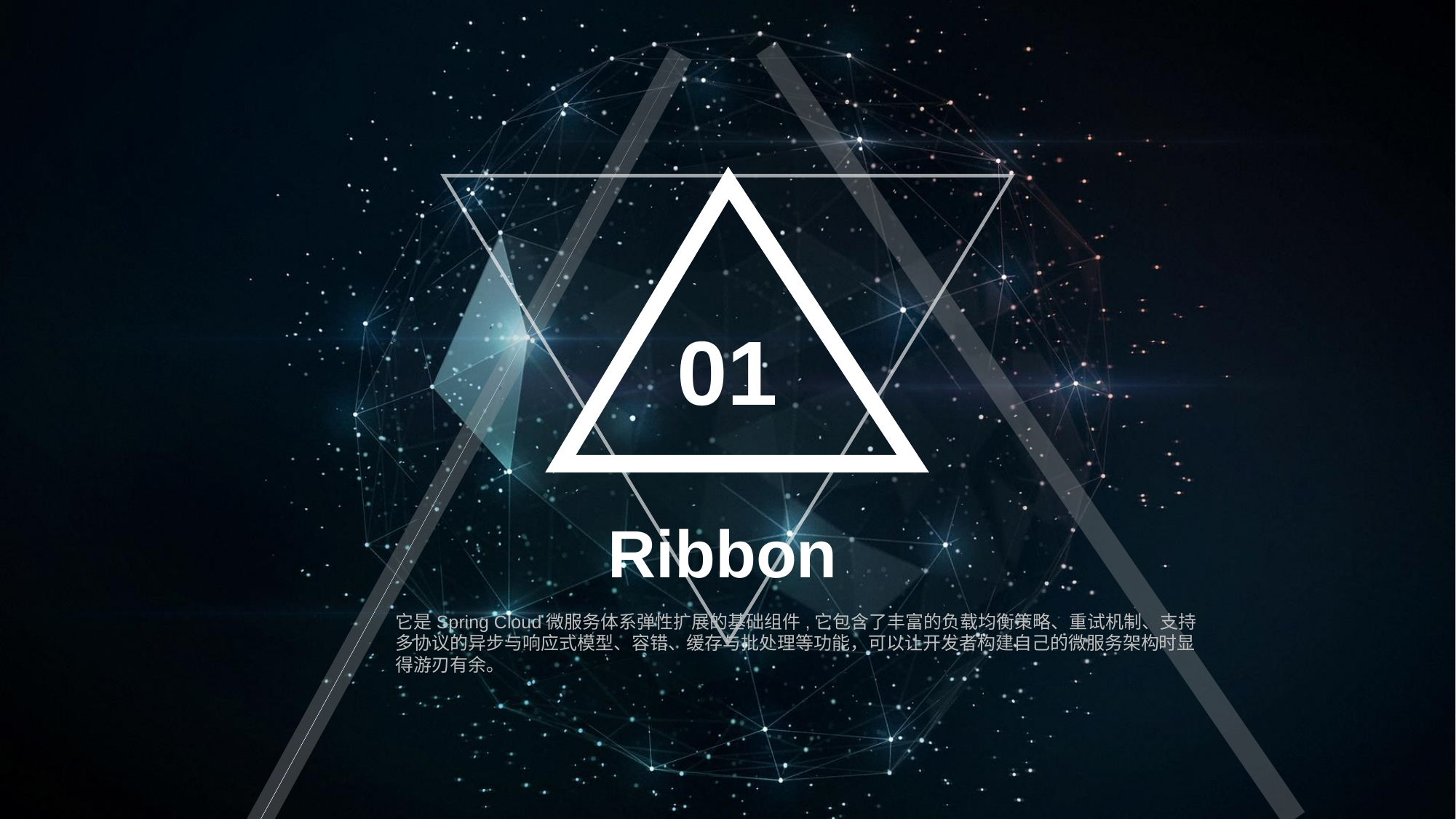

01
Ribbon
它是Spring Cloud微服务体系弹性扩展的基础组件,它包含了丰富的负载均衡策略、重试机制、支持多协议的异步与响应式模型、容错、缓存与批处理等功能，可以让开发者构建自己的微服务架构时显得游刃有余。